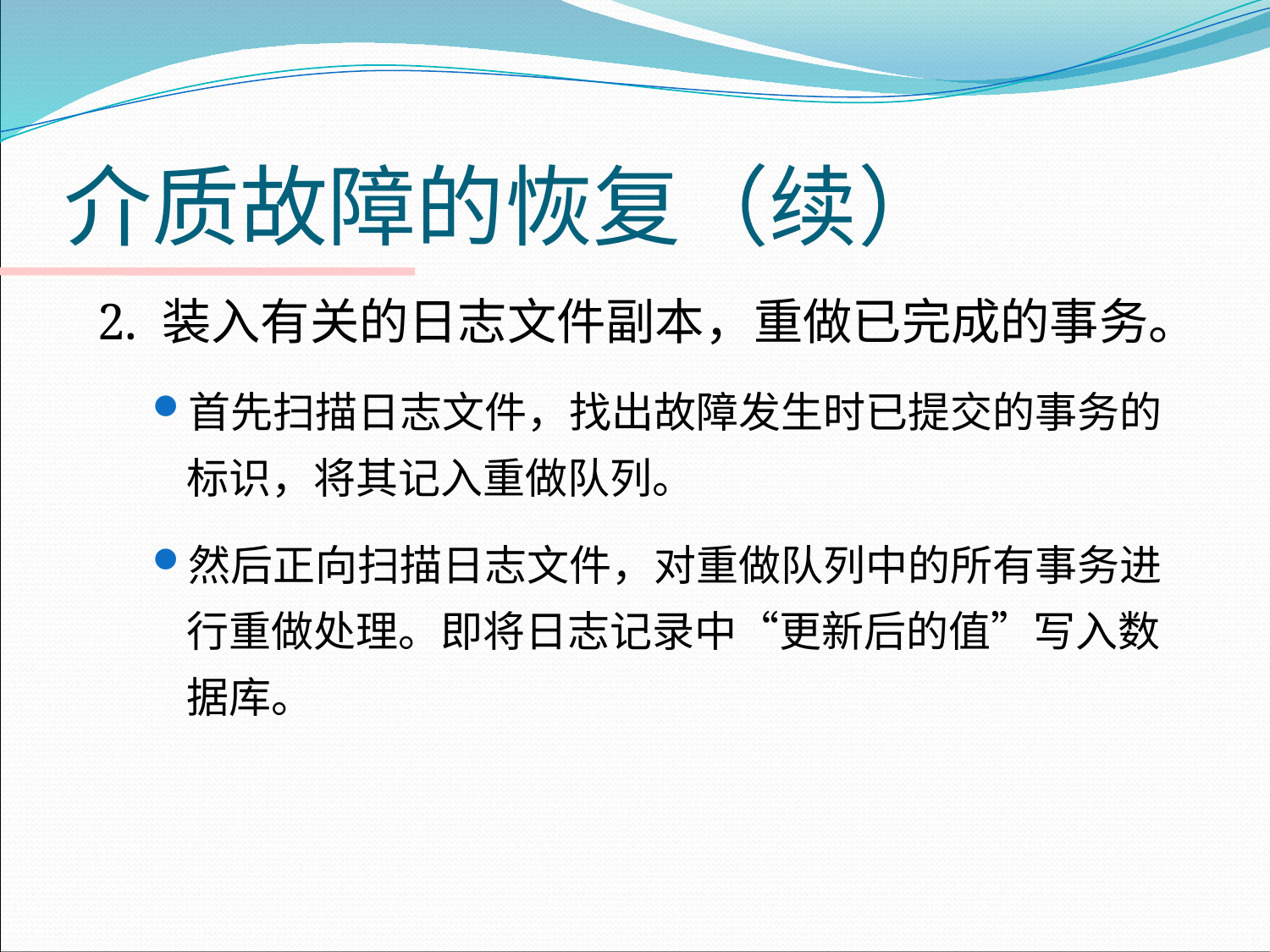

# 介质故障的恢复（续）
2. 装入有关的日志文件副本，重做已完成的事务。
首先扫描日志文件，找出故障发生时已提交的事务的标识，将其记入重做队列。
然后正向扫描日志文件，对重做队列中的所有事务进行重做处理。即将日志记录中“更新后的值”写入数据库。

955